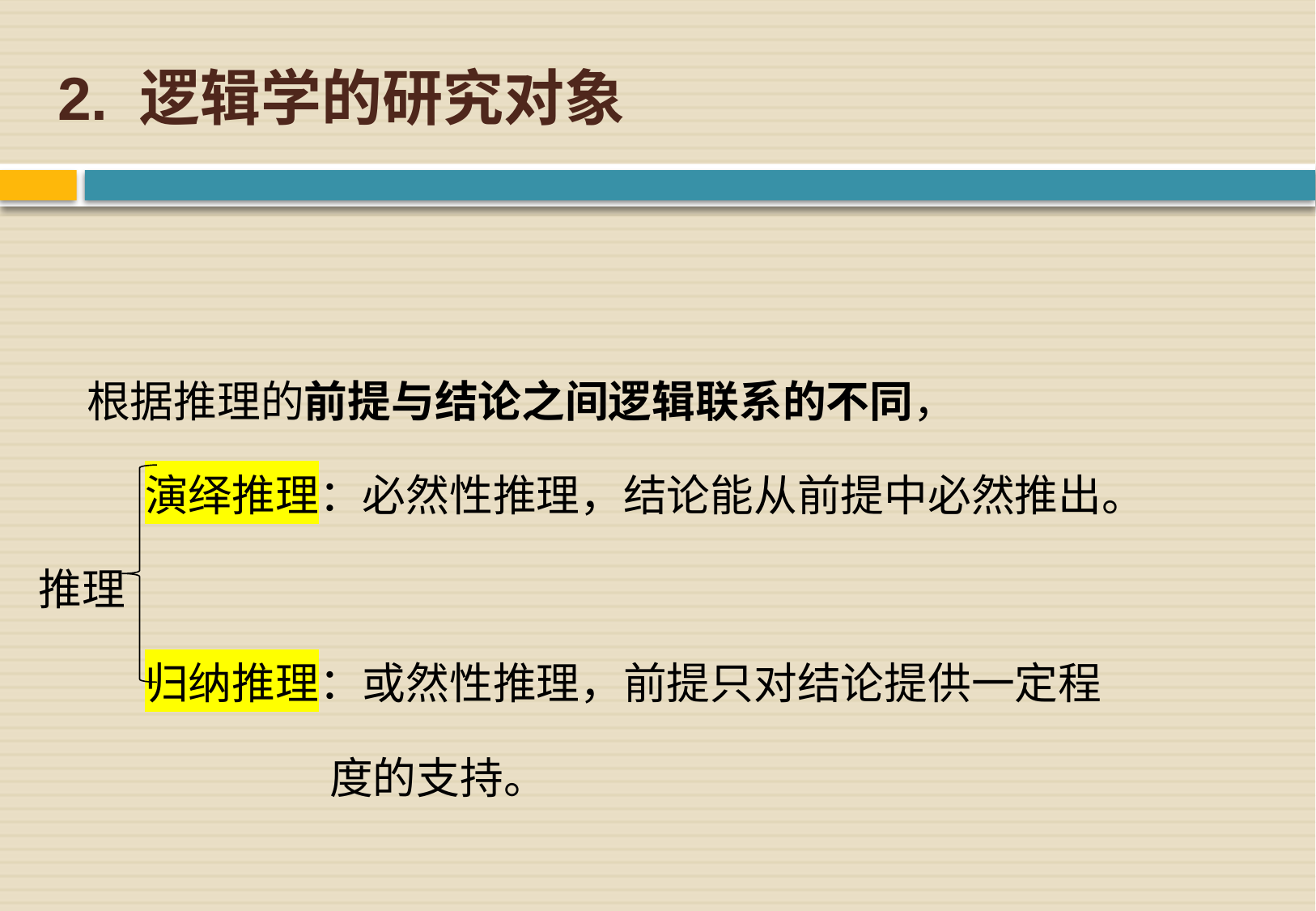

# 2. 逻辑学的研究对象

    根据推理的前提与结论之间逻辑联系的不同，
          演绎推理：必然性推理，结论能从前提中必然推出。
推理
          归纳推理：或然性推理，前提只对结论提供一定程
                             度的支持。